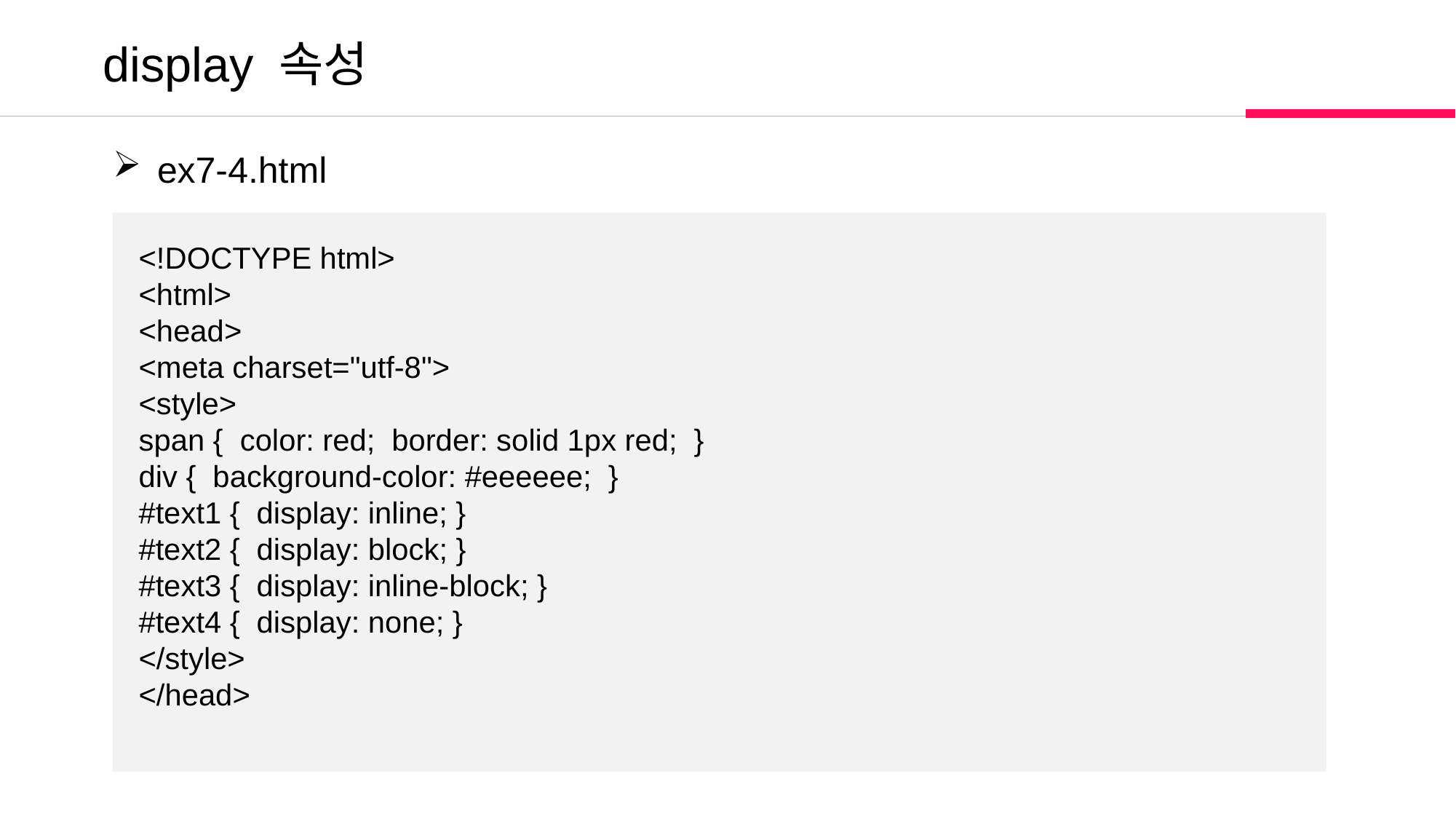

display 속성

 ex7-4.html
<!DOCTYPE html>
<html>
<head>
<meta charset="utf-8">
<style>
span {  color: red;  border: solid 1px red;  }
div {  background-color: #eeeeee;  }
#text1 {  display: inline; }
#text2 {  display: block; }
#text3 {  display: inline-block; }
#text4 {  display: none; }
</style>
</head>